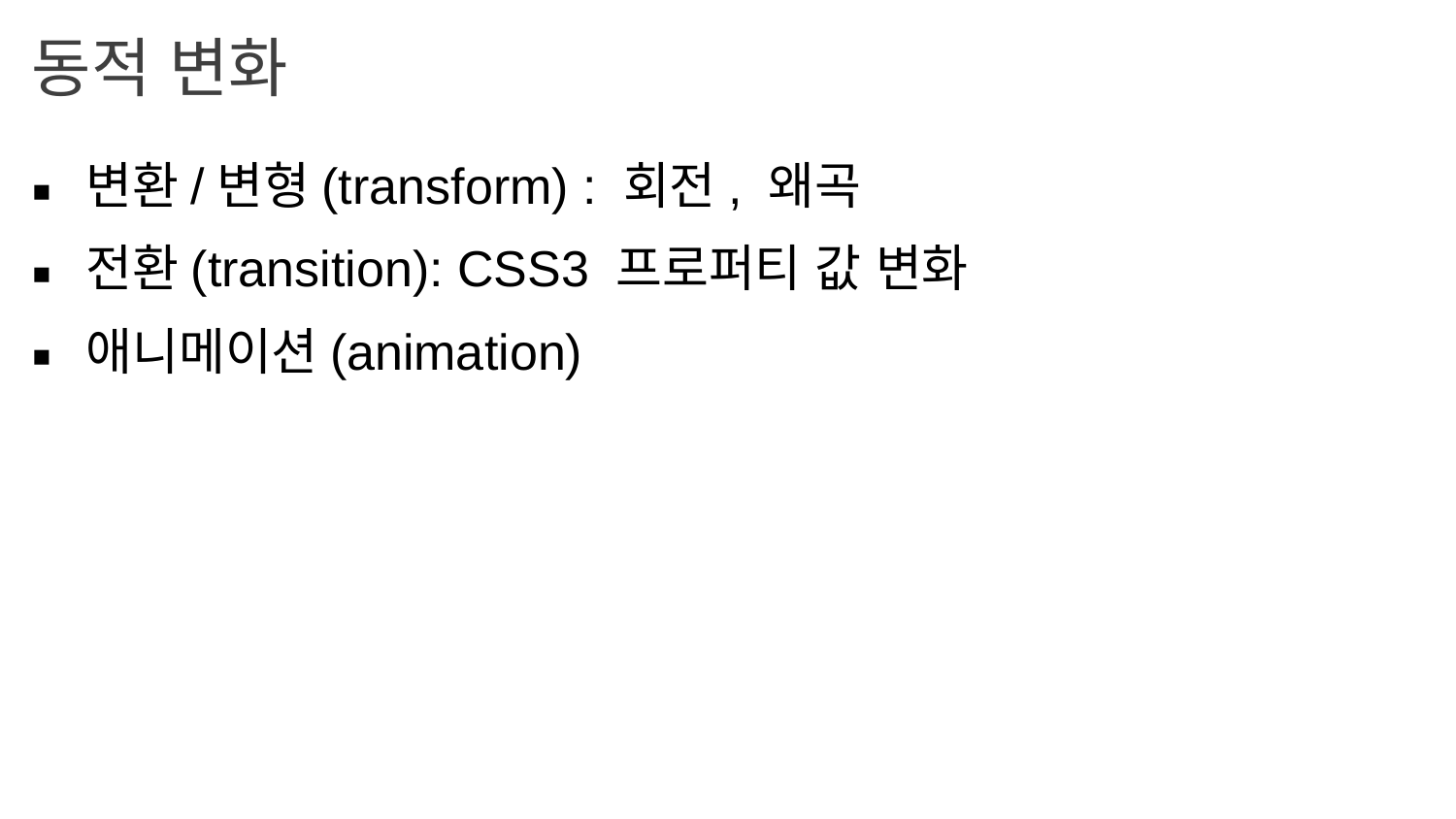

동적 변화
변환/변형(transform) : 회전, 왜곡
전환(transition): CSS3 프로퍼티 값 변화
애니메이션(animation)